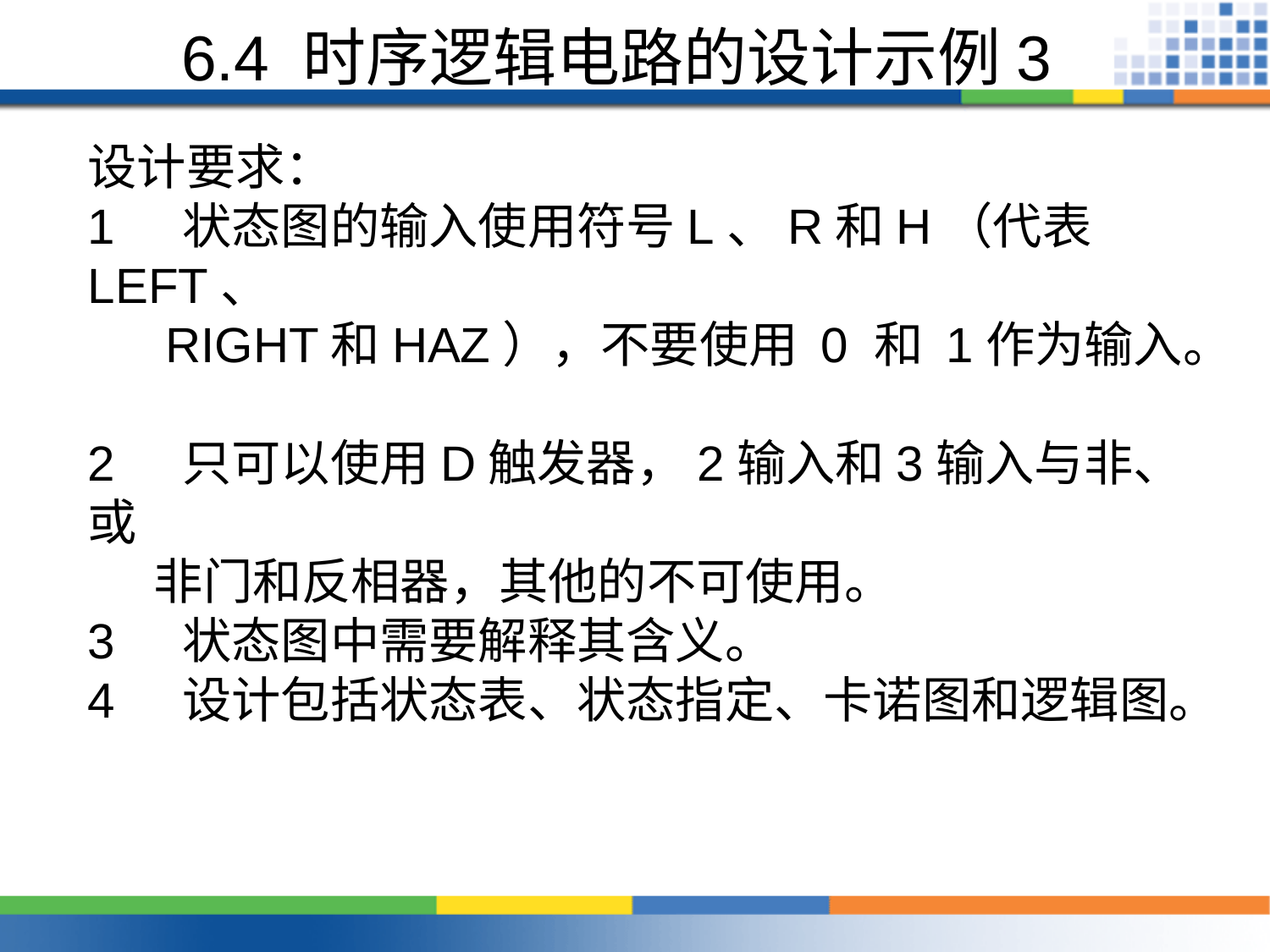

6.4 时序逻辑电路的设计示例3
# 设计要求： 1    状态图的输入使用符号L、R和H（代表LEFT、 RIGHT和HAZ），不要使用 0 和 1作为输入。 2    只可以使用D触发器，2输入和3输入与非、或 非门和反相器，其他的不可使用。 3    状态图中需要解释其含义。 4    设计包括状态表、状态指定、卡诺图和逻辑图。